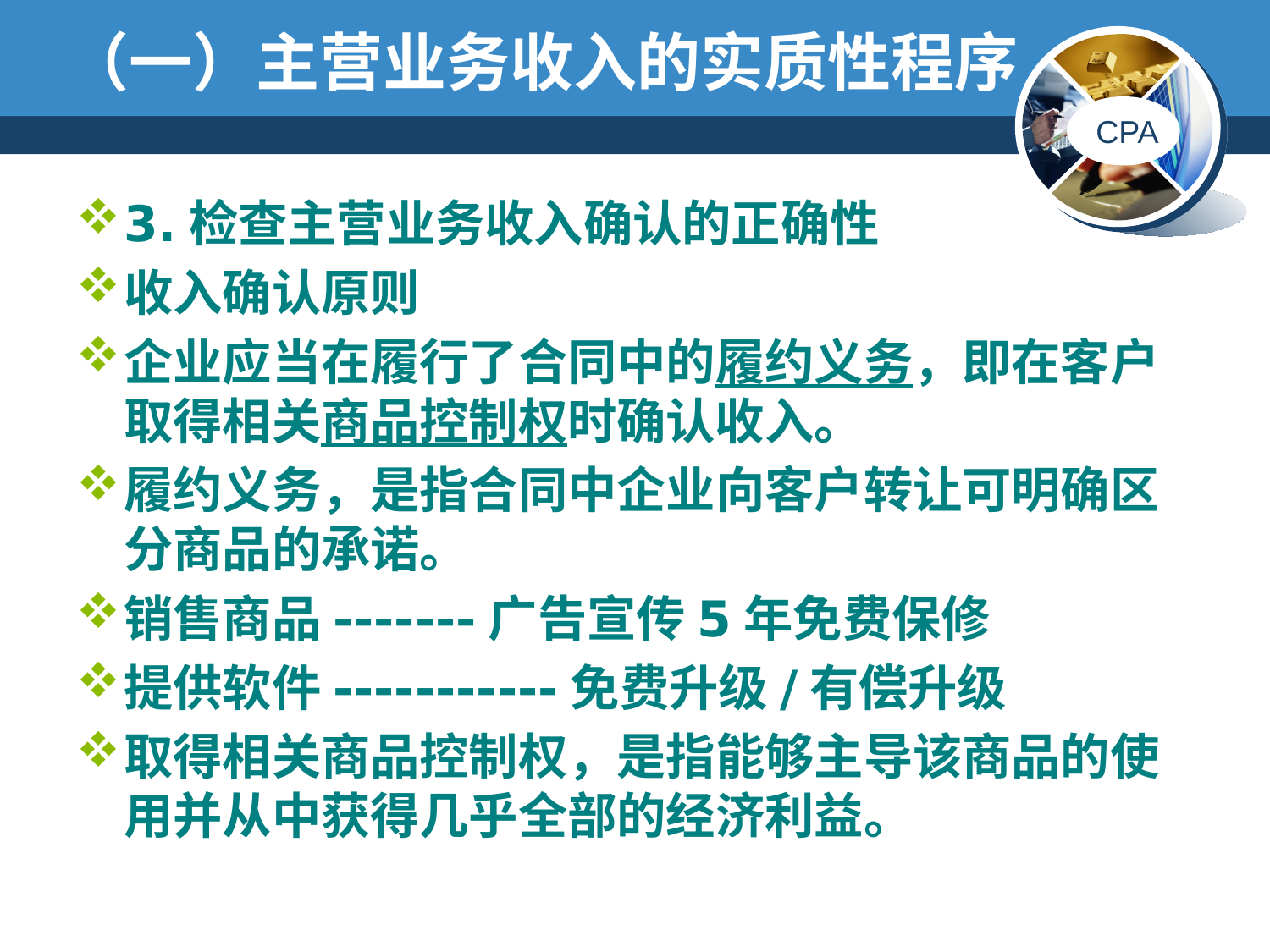

# （一）主营业务收入的实质性程序
3.检查主营业务收入确认的正确性
收入确认原则
企业应当在履行了合同中的履约义务，即在客户取得相关商品控制权时确认收入。
履约义务，是指合同中企业向客户转让可明确区分商品的承诺。
销售商品-------广告宣传5年免费保修
提供软件-----------免费升级/有偿升级
取得相关商品控制权，是指能够主导该商品的使用并从中获得几乎全部的经济利益。